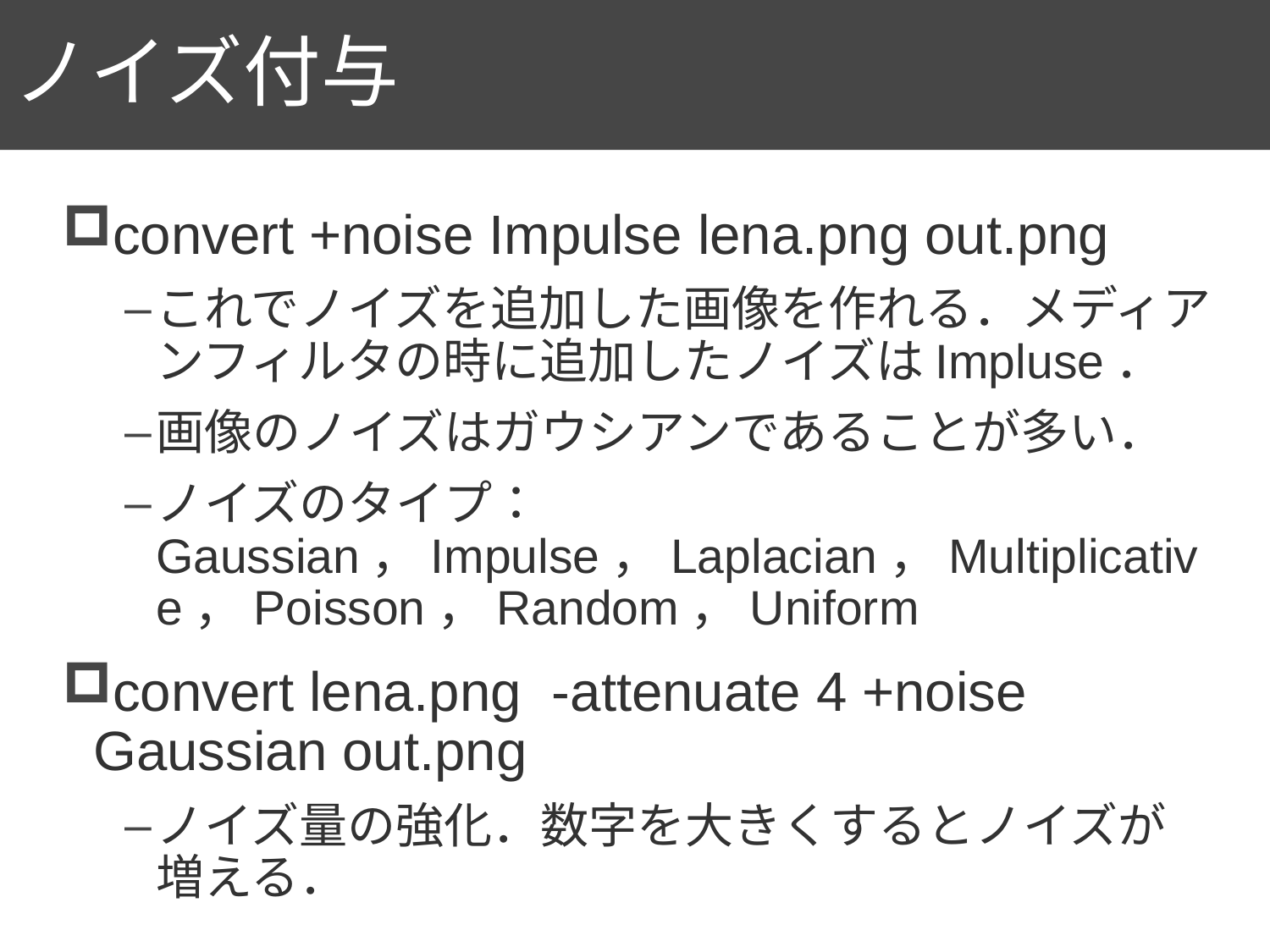

# ノイズ付与
61
convert +noise Impulse lena.png out.png
これでノイズを追加した画像を作れる．メディアンフィルタの時に追加したノイズはImpluse．
画像のノイズはガウシアンであることが多い．
ノイズのタイプ：Gaussian，Impulse，Laplacian，Multiplicative，Poisson，Random，Uniform
convert lena.png  -attenuate 4 +noise Gaussian out.png
ノイズ量の強化．数字を大きくするとノイズが増える．